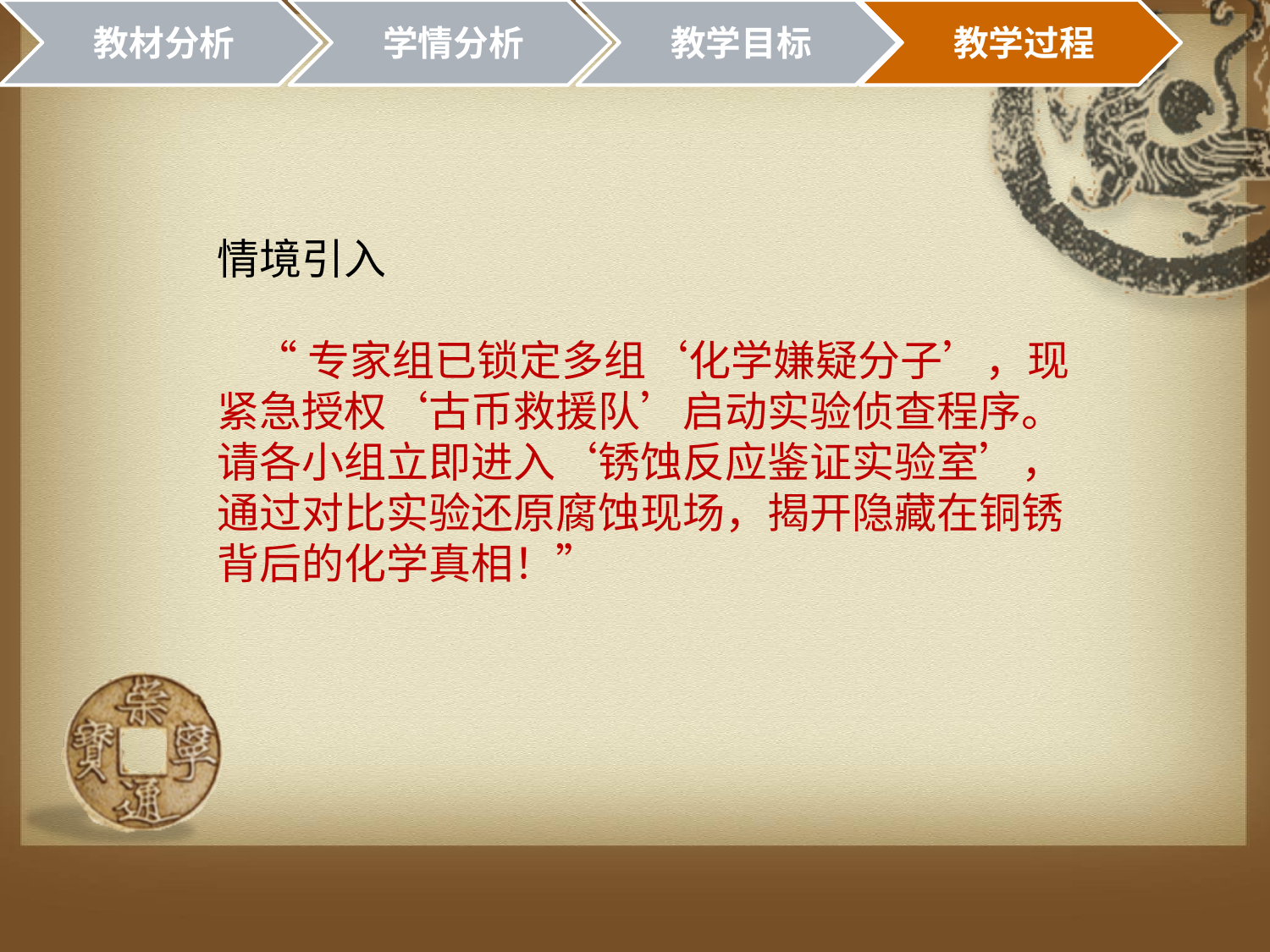

教材分析
学情分析
教学目标
教学过程
情境引入

    “专家组已锁定多组‘化学嫌疑分子’，现紧急授权‘古币救援队’启动实验侦查程序。请各小组立即进入‘锈蚀反应鉴证实验室’，通过对比实验还原腐蚀现场，揭开隐藏在铜锈背后的化学真相！”